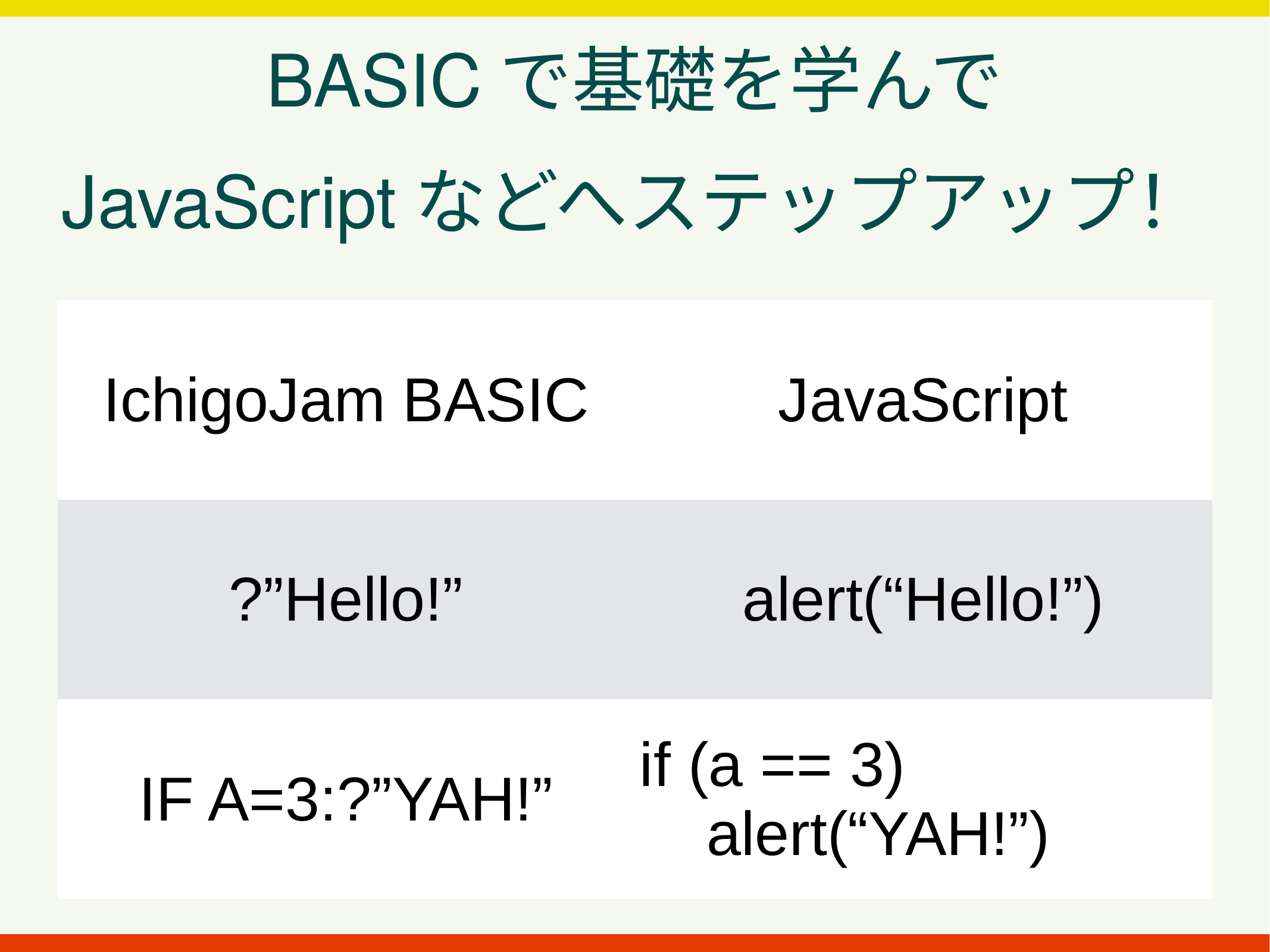

BASICで基礎を学んで
JavaScriptなどへステップアップ！
| IchigoJam BASIC | JavaScript |
| --- | --- |
| ?”Hello!” | alert(“Hello!”) |
| IF A=3:?”YAH!” | if (a == 3) alert(“YAH!”) |